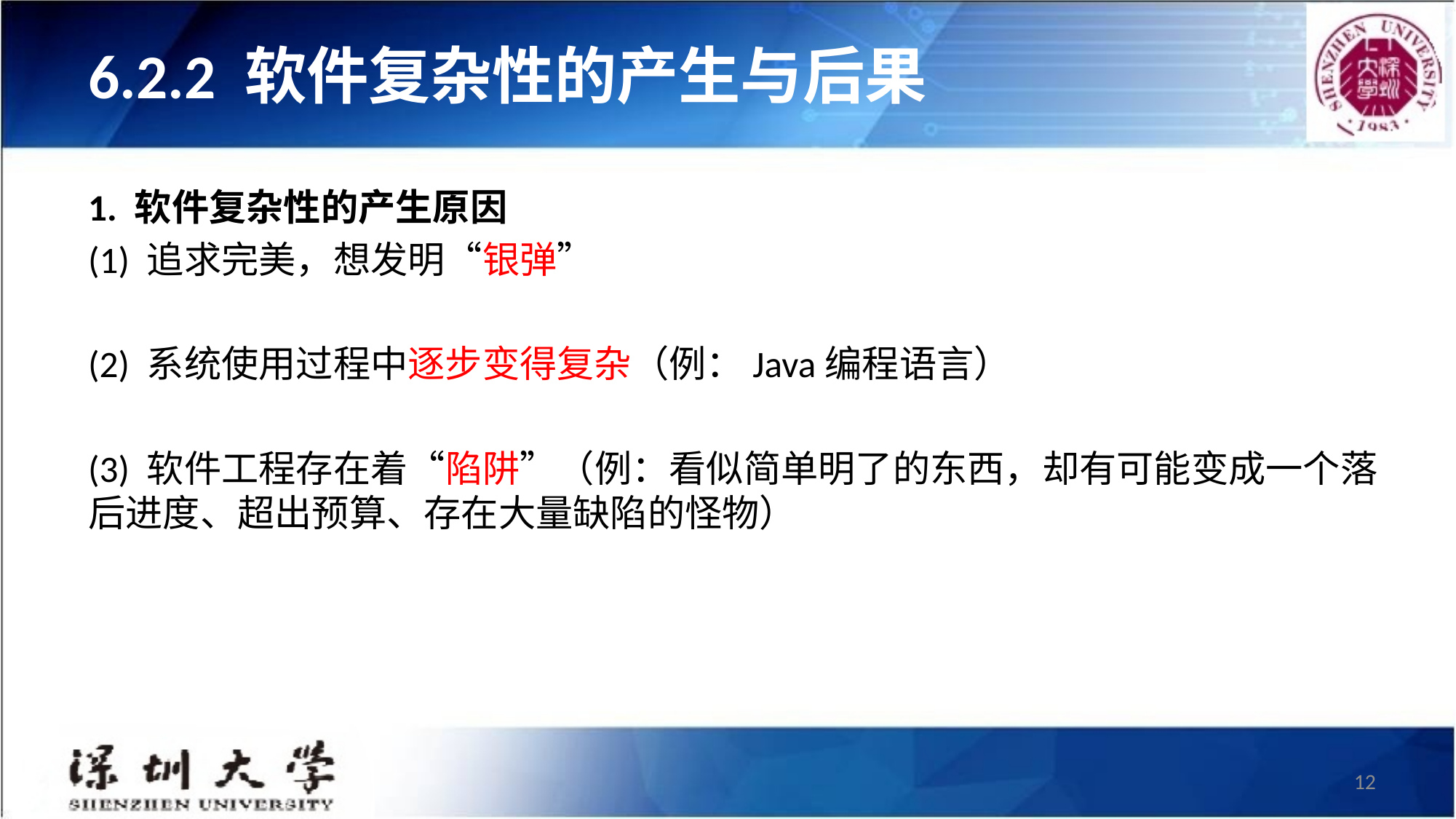

# 6.2.2 软件复杂性的产生与后果
1. 软件复杂性的产生原因
(1) 追求完美，想发明“银弹”

(2) 系统使用过程中逐步变得复杂（例：Java编程语言）

(3) 软件工程存在着“陷阱”（例：看似简单明了的东西，却有可能变成一个落后进度、超出预算、存在大量缺陷的怪物）

12